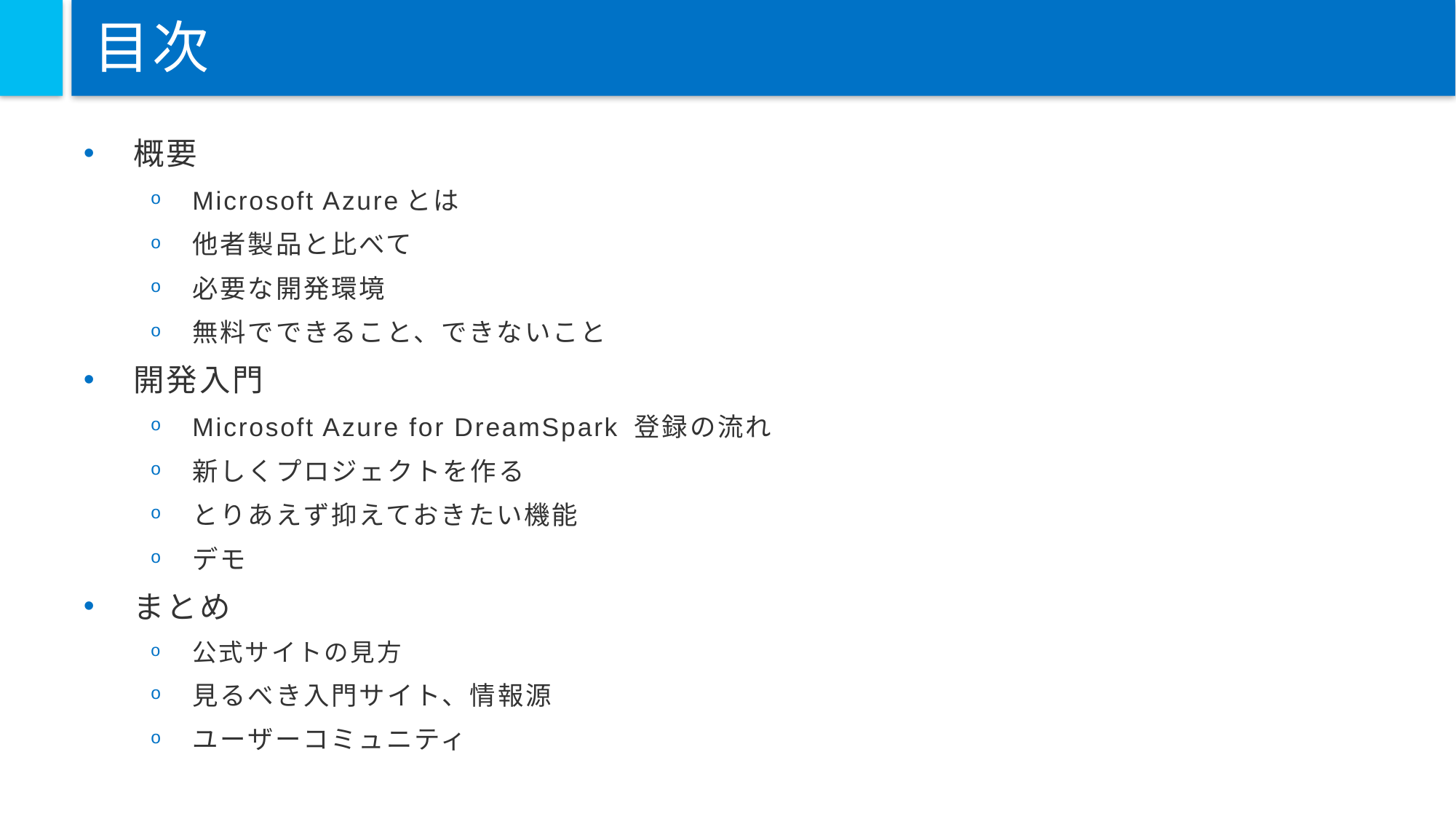

# 目次
概要
Microsoft Azureとは
他者製品と比べて
必要な開発環境
無料でできること、できないこと
開発入門
Microsoft Azure for DreamSpark 登録の流れ
新しくプロジェクトを作る
とりあえず抑えておきたい機能
デモ
まとめ
公式サイトの見方
見るべき入門サイト、情報源
ユーザーコミュニティ